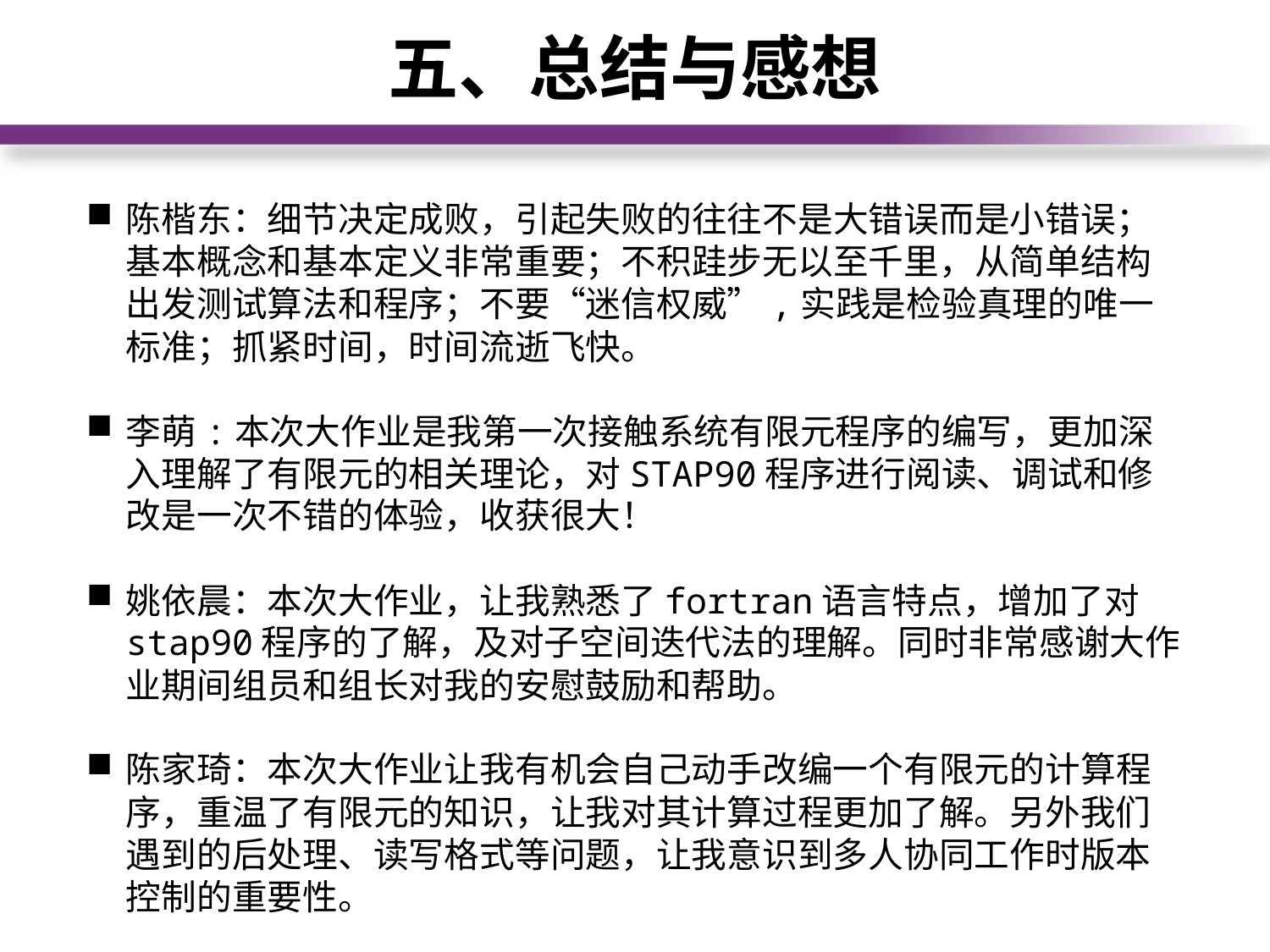

五、总结与感想
陈楷东：细节决定成败，引起失败的往往不是大错误而是小错误；基本概念和基本定义非常重要；不积跬步无以至千里，从简单结构出发测试算法和程序；不要“迷信权威”,实践是检验真理的唯一标准；抓紧时间，时间流逝飞快。

李萌:本次大作业是我第一次接触系统有限元程序的编写，更加深入理解了有限元的相关理论，对STAP90程序进行阅读、调试和修改是一次不错的体验，收获很大！

姚依晨：本次大作业，让我熟悉了fortran语言特点，增加了对stap90程序的了解，及对子空间迭代法的理解。同时非常感谢大作业期间组员和组长对我的安慰鼓励和帮助。

陈家琦：本次大作业让我有机会自己动手改编一个有限元的计算程序，重温了有限元的知识，让我对其计算过程更加了解。另外我们遇到的后处理、读写格式等问题，让我意识到多人协同工作时版本控制的重要性。